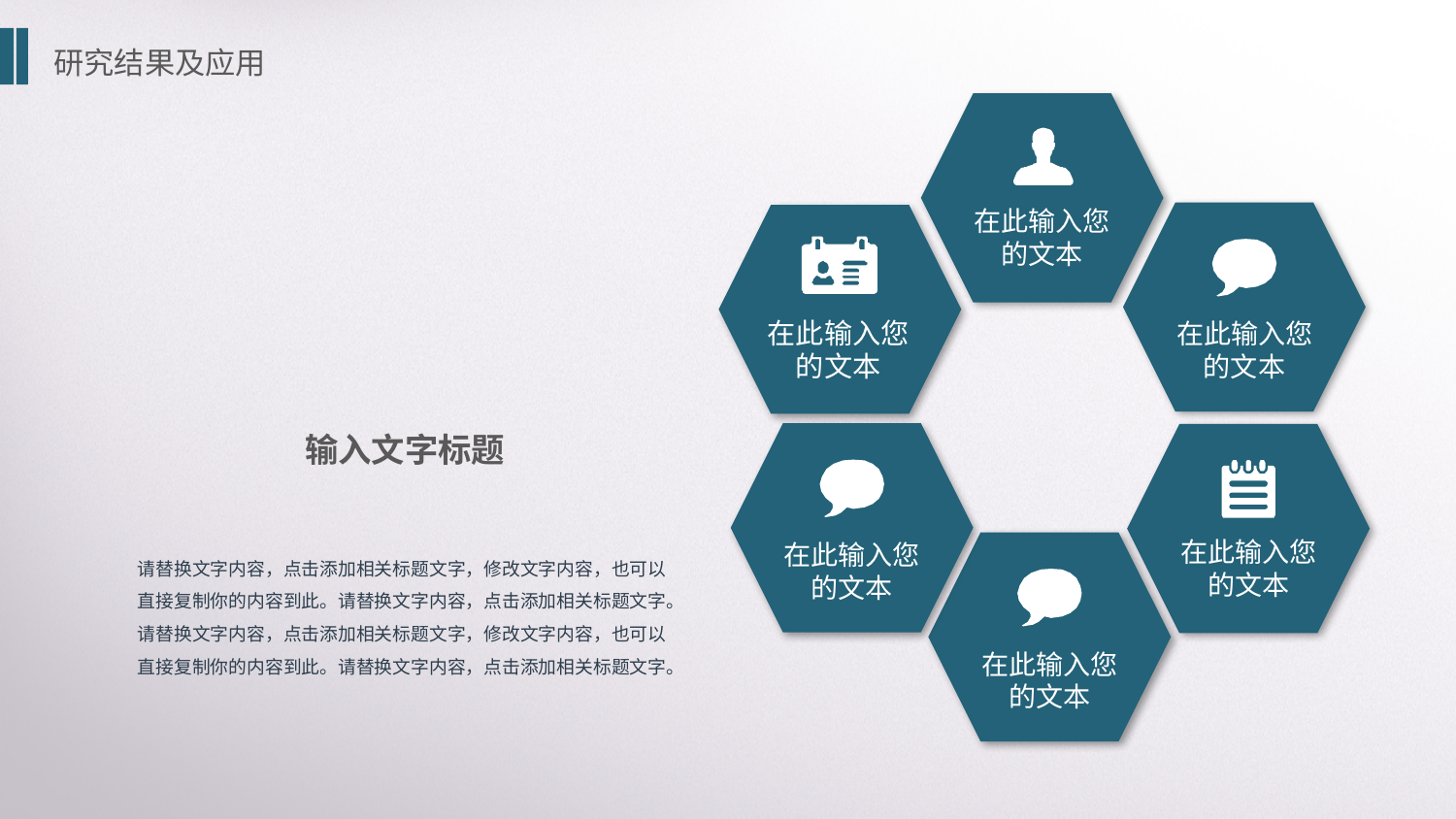

研究结果及应用

在此输入您的文本

在此输入您的文本
在此输入您的文本

在此输入您的文本
输入文字标题

在此输入您的文本

请替换文字内容，点击添加相关标题文字，修改文字内容，也可以直接复制你的内容到此。请替换文字内容，点击添加相关标题文字。请替换文字内容，点击添加相关标题文字，修改文字内容，也可以直接复制你的内容到此。请替换文字内容，点击添加相关标题文字。

在此输入您的文本